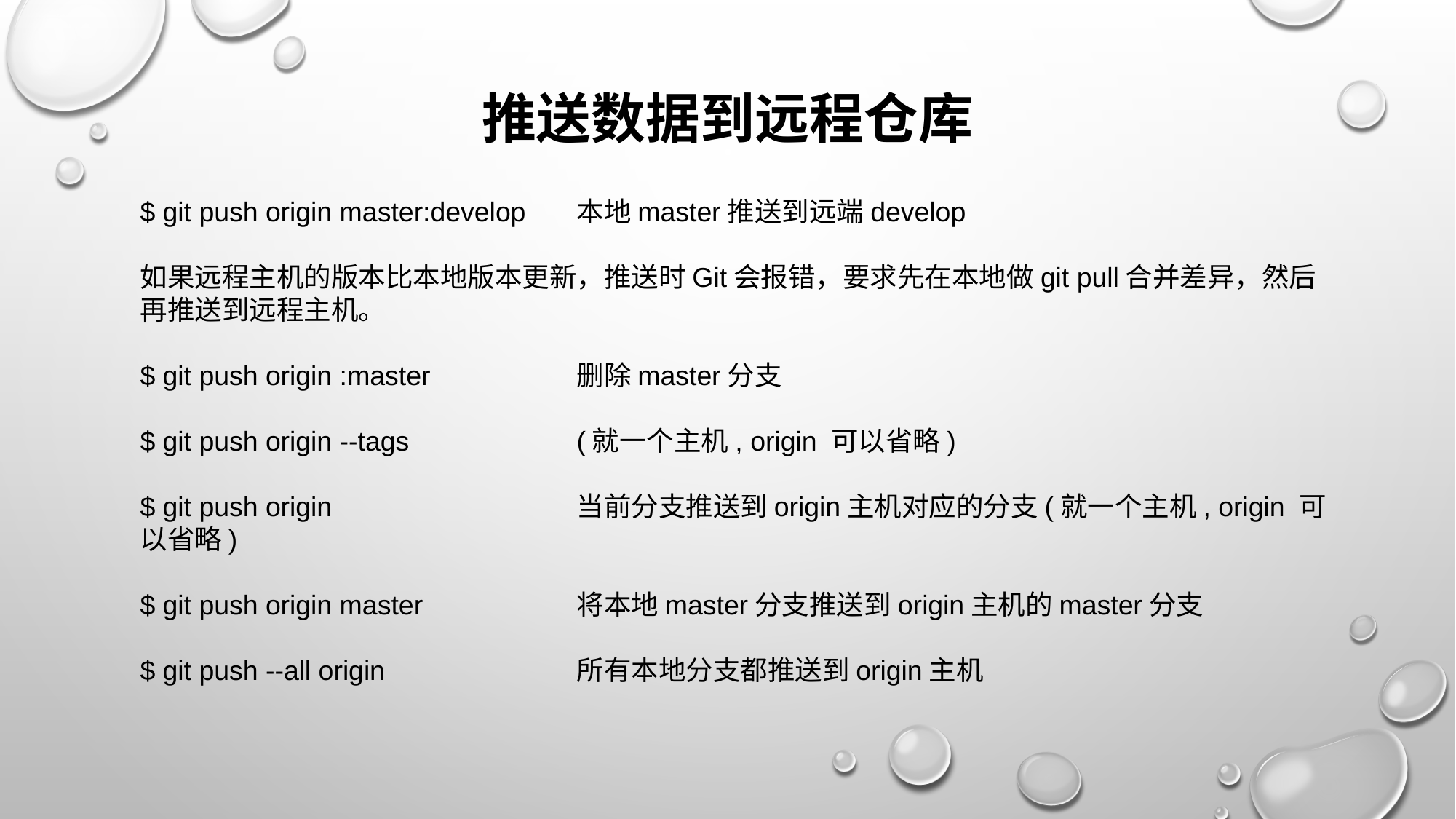

# 推送数据到远程仓库
$ git push origin master:develop	本地master推送到远端develop

如果远程主机的版本比本地版本更新，推送时Git会报错，要求先在本地做git pull合并差异，然后再推送到远程主机。

$ git push origin :master		删除master分支

$ git push origin --tags 		(就一个主机, origin 可以省略)

$ git push origin  			当前分支推送到origin主机对应的分支(就一个主机, origin 可以省略)

$ git push origin master		将本地master分支推送到origin主机的master分支

$ git push --all origin		所有本地分支都推送到origin主机